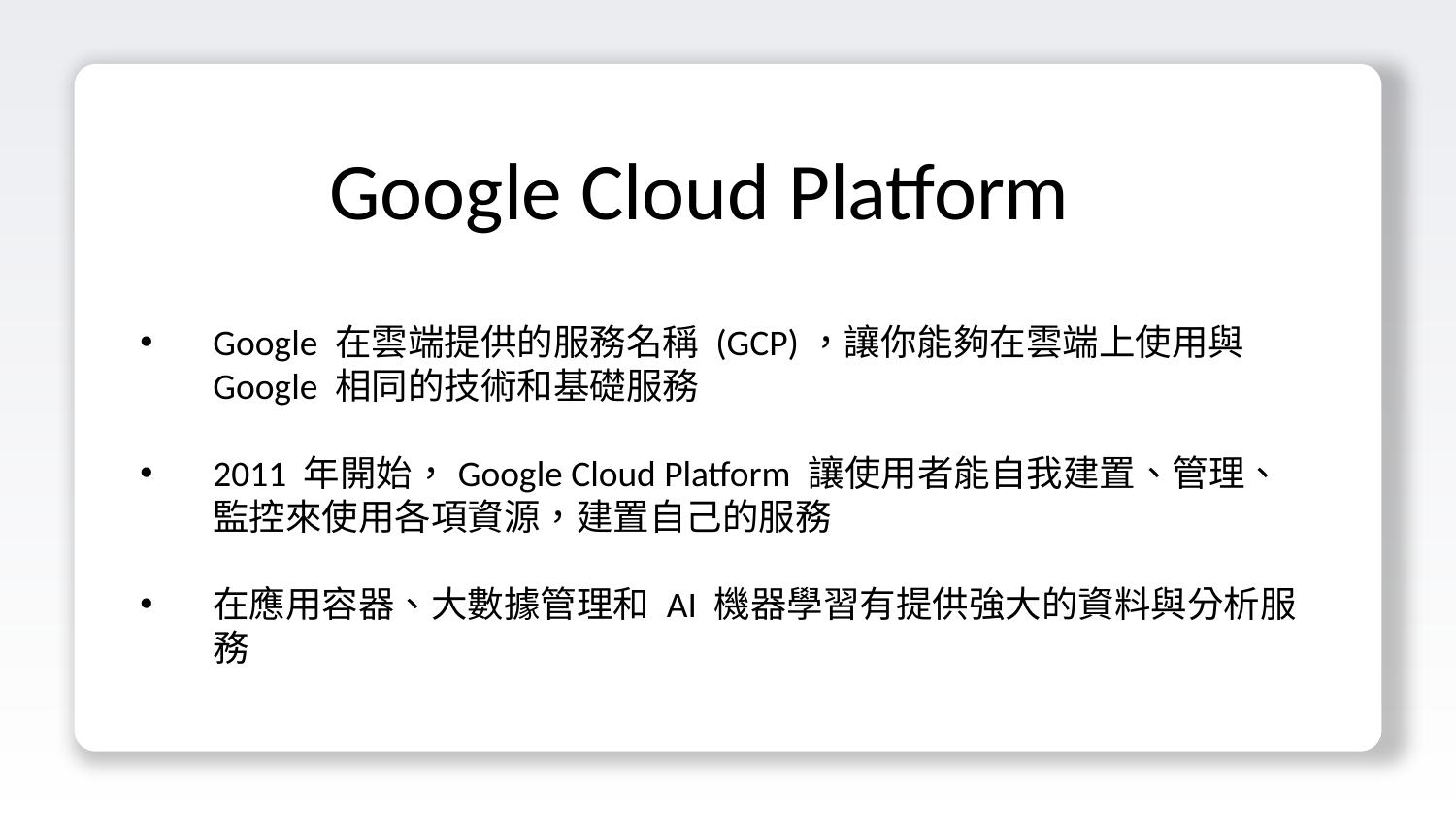

Google Cloud Platform
Google 在雲端提供的服務名稱 (GCP)，讓你能夠在雲端上使用與 Google 相同的技術和基礎服務

2011 年開始，Google Cloud Platform 讓使用者能自我建置、管理、監控來使用各項資源，建置自己的服務

在應用容器、大數據管理和 AI 機器學習有提供強大的資料與分析服務